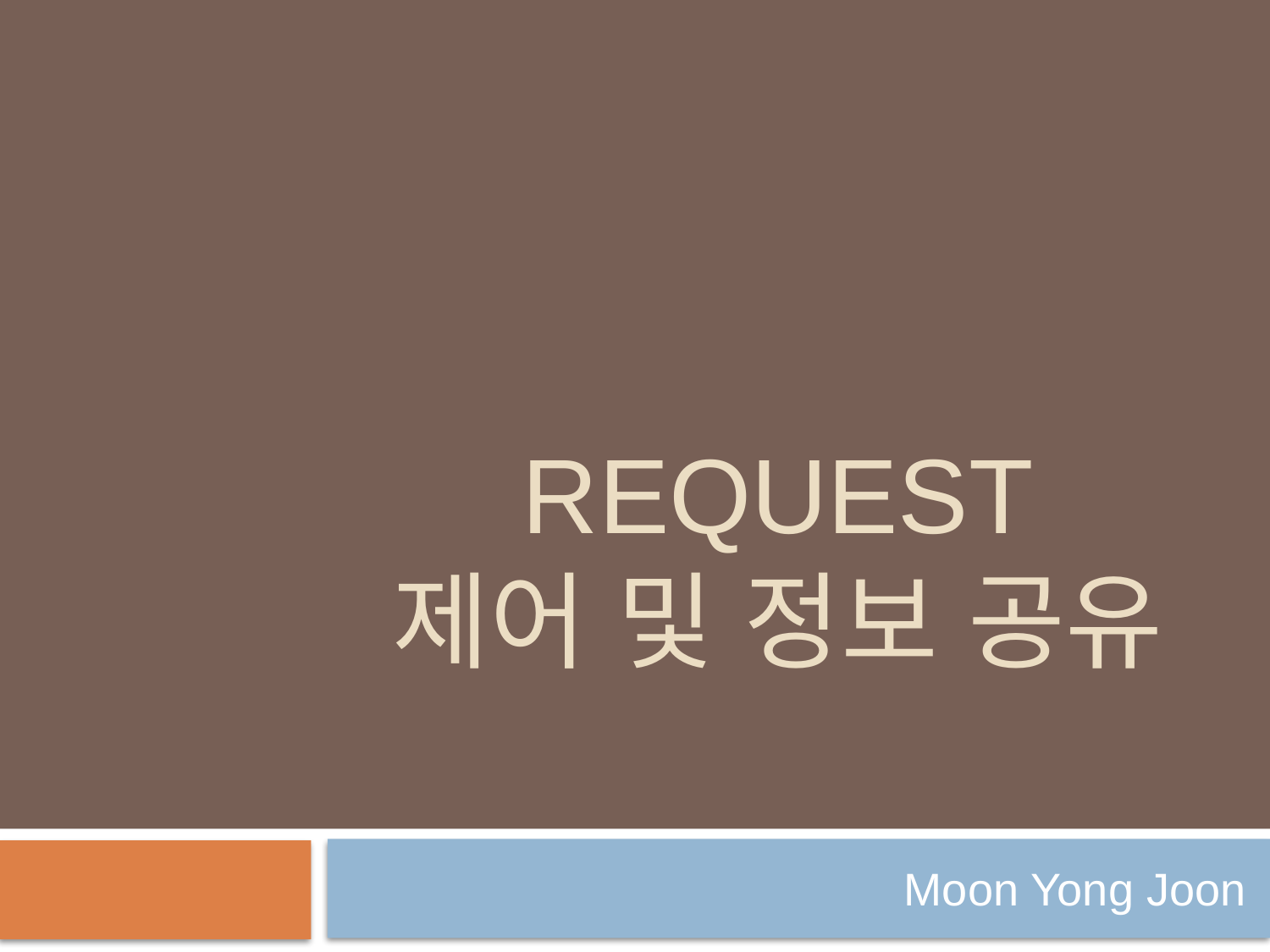

# Request 제어 및 정보 공유
Moon Yong Joon